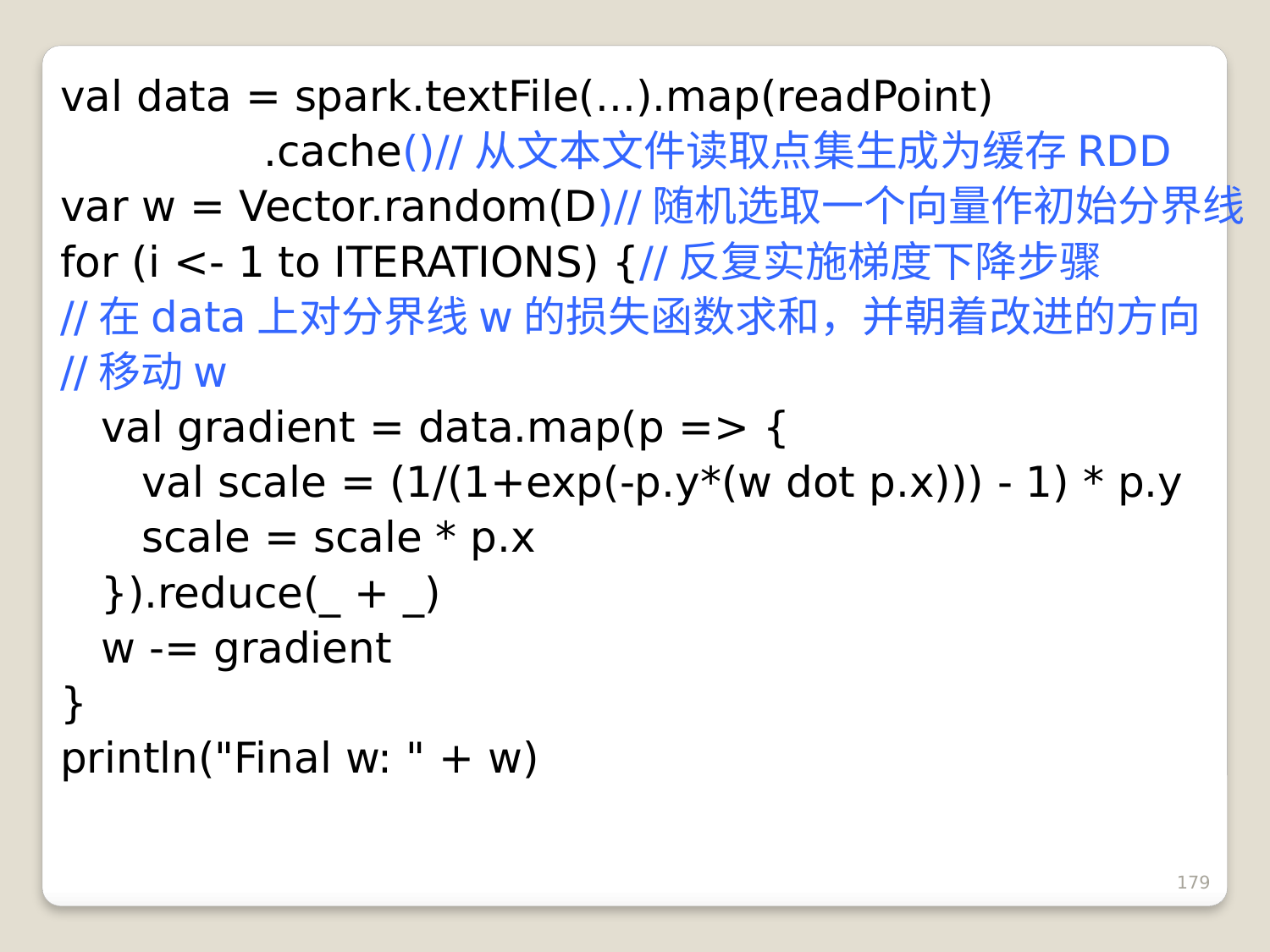

val data = spark.textFile(...).map(readPoint)
               .cache()//从文本文件读取点集生成为缓存RDD
var w = Vector.random(D)//随机选取一个向量作初始分界线
for (i <- 1 to ITERATIONS) {//反复实施梯度下降步骤
//在data上对分界线w的损失函数求和，并朝着改进的方向
//移动w
   val gradient = data.map(p => {
      val scale = (1/(1+exp(-p.y*(w dot p.x))) - 1) * p.y
      scale = scale * p.x
   }).reduce(_ + _)
   w -= gradient
}
println("Final w: " + w)
179